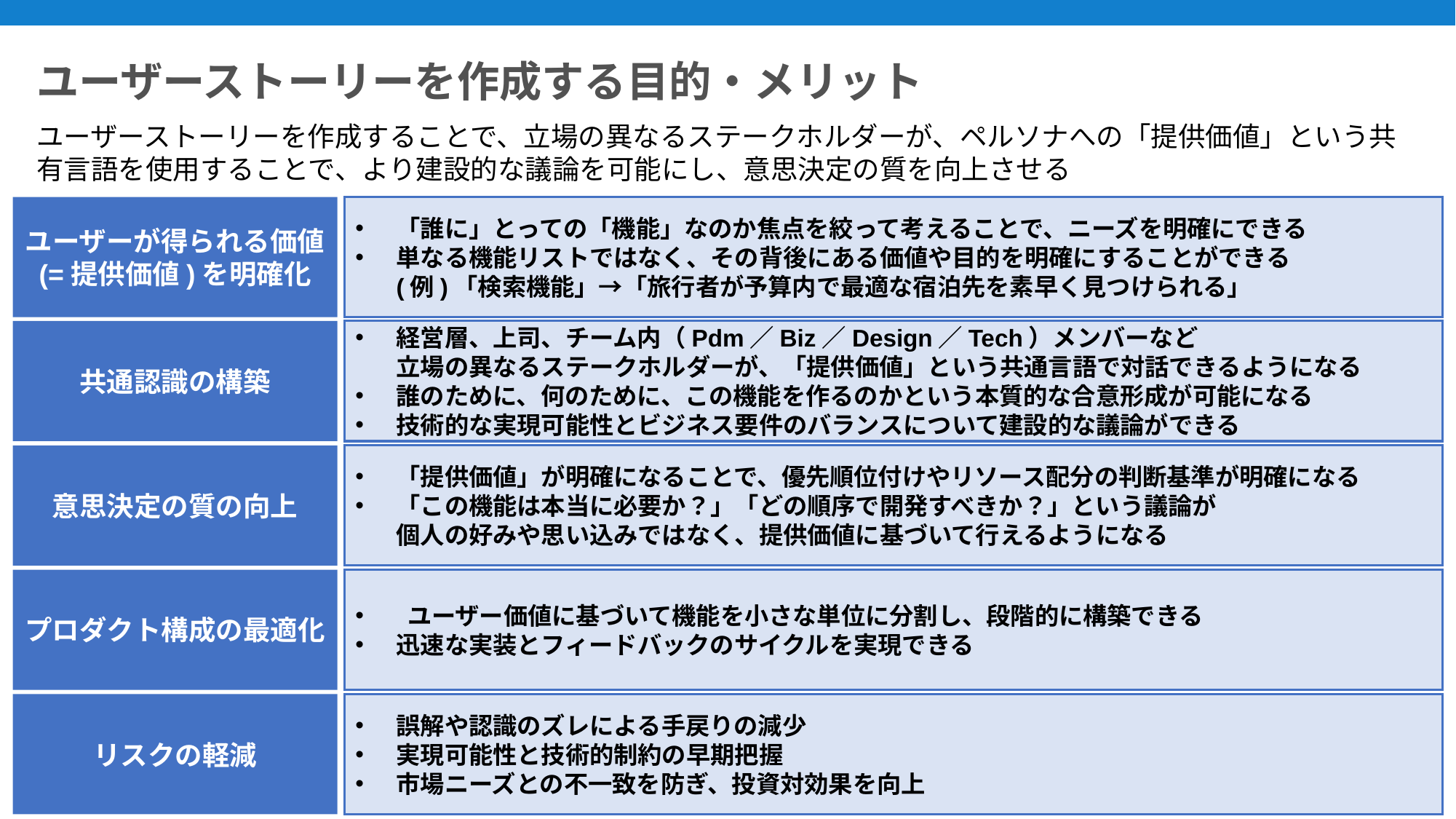

ユーザーストーリーを作成する目的・メリット
ユーザーストーリーを作成することで、立場の異なるステークホルダーが、ペルソナへの「提供価値」という共有言語を使用することで、より建設的な議論を可能にし、意思決定の質を向上させる
ユーザーが得られる価値
(=提供価値)を明確化
「誰に」とっての「機能」なのか焦点を絞って考えることで、ニーズを明確にできる
単なる機能リストではなく、その背後にある価値や目的を明確にすることができる
(例)「検索機能」→「旅行者が予算内で最適な宿泊先を素早く見つけられる」
共通認識の構築
経営層、上司、チーム内（Pdm／Biz／Design／Tech）メンバーなど
立場の異なるステークホルダーが、「提供価値」という共通言語で対話できるようになる
誰のために、何のために、この機能を作るのかという本質的な合意形成が可能になる
技術的な実現可能性とビジネス要件のバランスについて建設的な議論ができる
意思決定の質の向上
「提供価値」が明確になることで、優先順位付けやリソース配分の判断基準が明確になる
「この機能は本当に必要か？」「どの順序で開発すべきか？」という議論が
個人の好みや思い込みではなく、提供価値に基づいて行えるようになる
プロダクト構成の最適化
 ユーザー価値に基づいて機能を小さな単位に分割し、段階的に構築できる
迅速な実装とフィードバックのサイクルを実現できる
リスクの軽減
誤解や認識のズレによる手戻りの減少
実現可能性と技術的制約の早期把握
市場ニーズとの不一致を防ぎ、投資対効果を向上